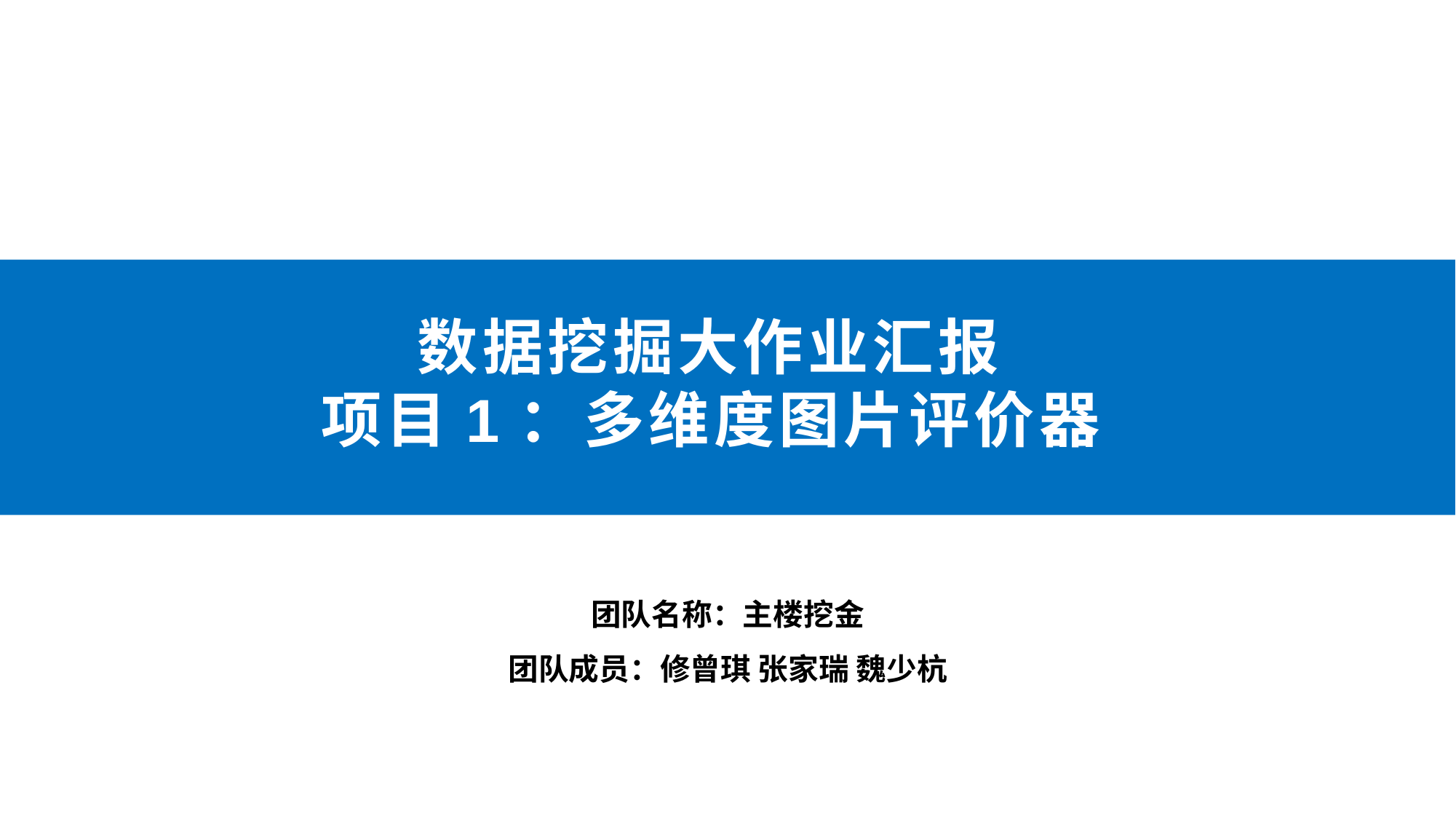

数据挖掘大作业汇报
项目1：多维度图片评价器
团队名称：主楼挖金
团队成员：修曾琪 张家瑞 魏少杭